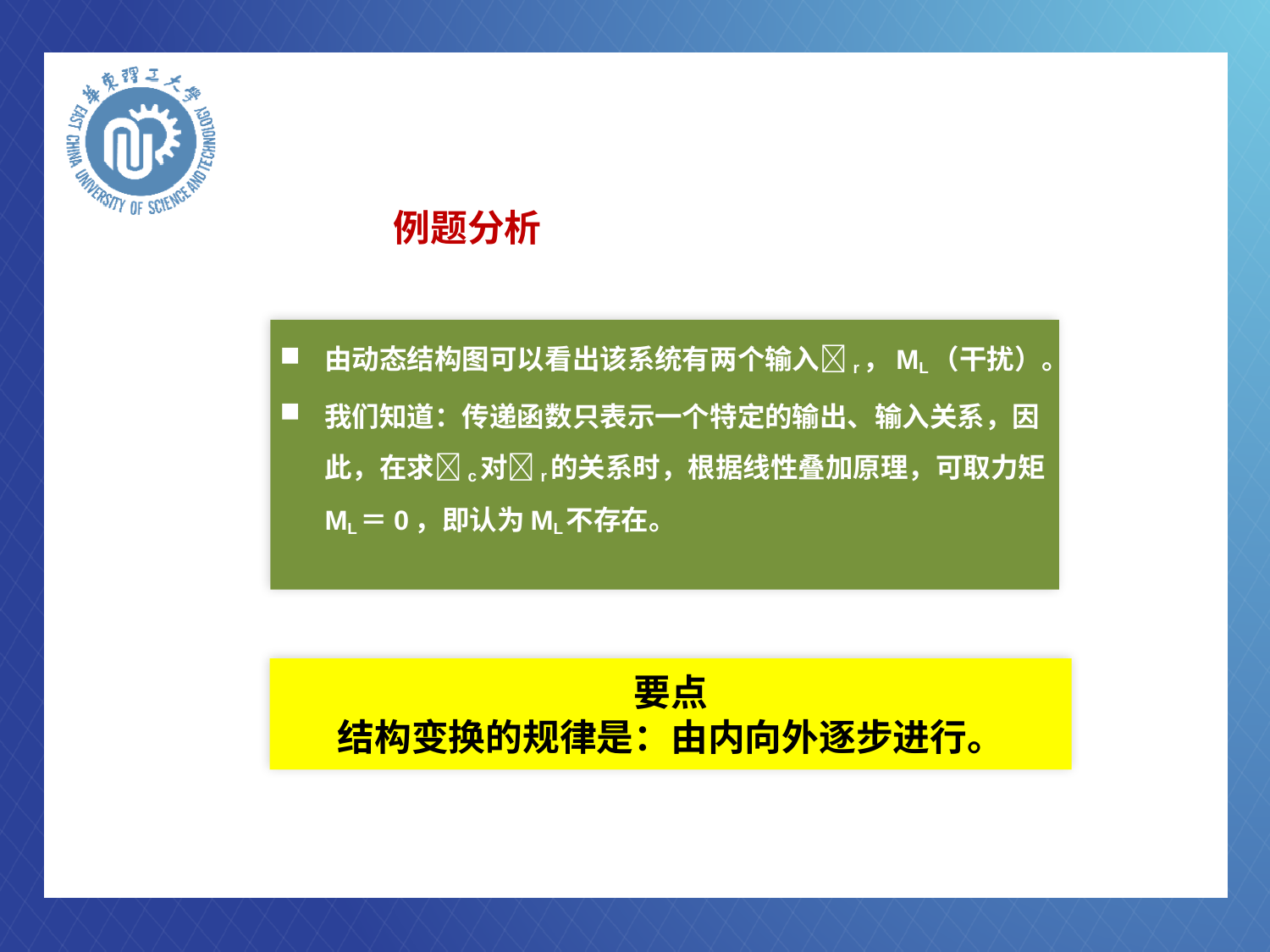

# 例题分析
由动态结构图可以看出该系统有两个输入θr，ML（干扰）。
我们知道：传递函数只表示一个特定的输出、输入关系，因此，在求θc对θr的关系时，根据线性叠加原理，可取力矩 ML＝0，即认为ML不存在。
要点
结构变换的规律是：由内向外逐步进行。